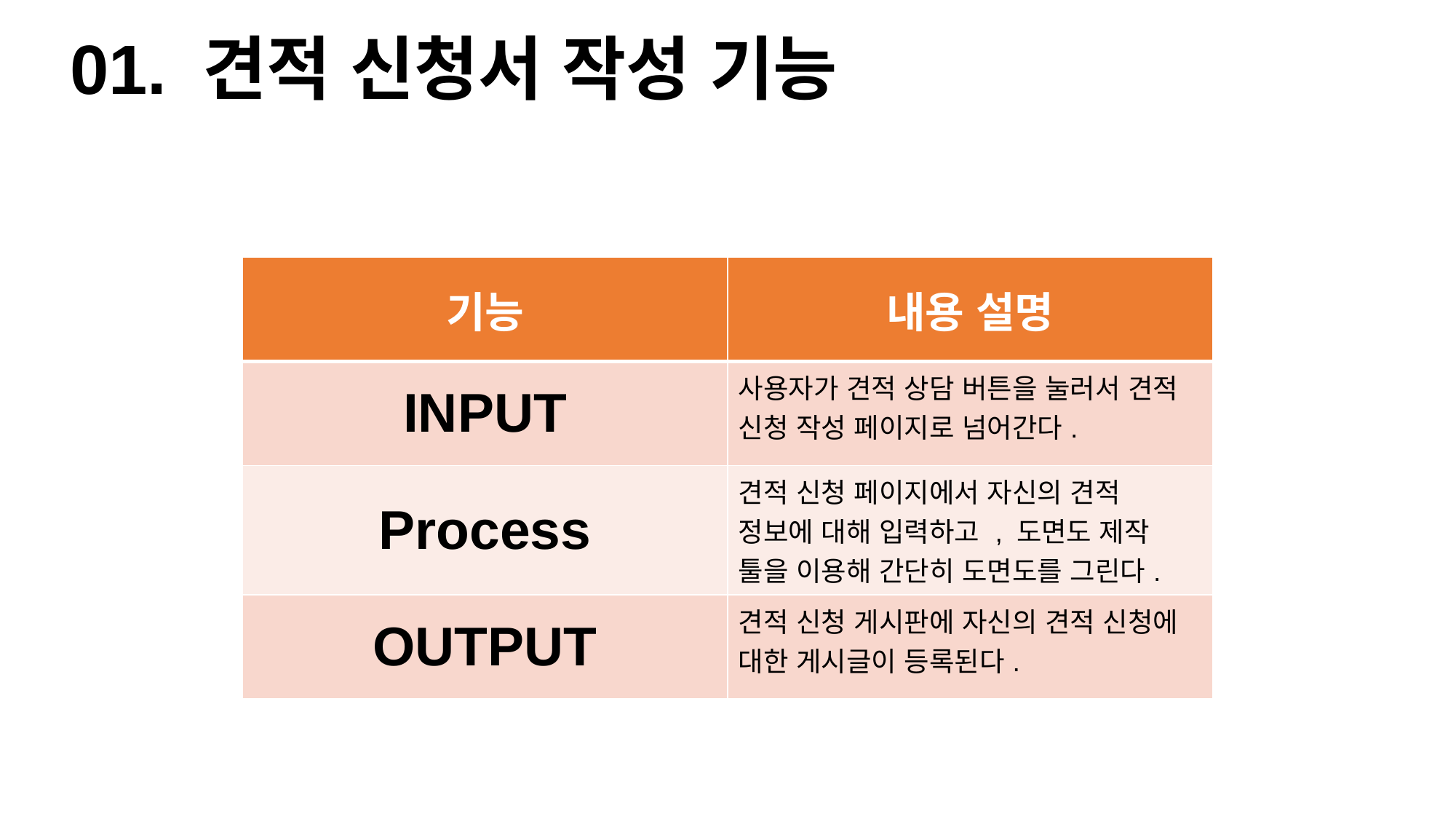

# 01. 견적 신청서 작성 기능
| 기능 | 내용 설명 |
| --- | --- |
| INPUT | 사용자가 견적 상담 버튼을 눌러서 견적 신청 작성 페이지로 넘어간다. |
| Process | 견적 신청 페이지에서 자신의 견적 정보에 대해 입력하고 , 도면도 제작 툴을 이용해 간단히 도면도를 그린다. |
| OUTPUT | 견적 신청 게시판에 자신의 견적 신청에 대한 게시글이 등록된다. |